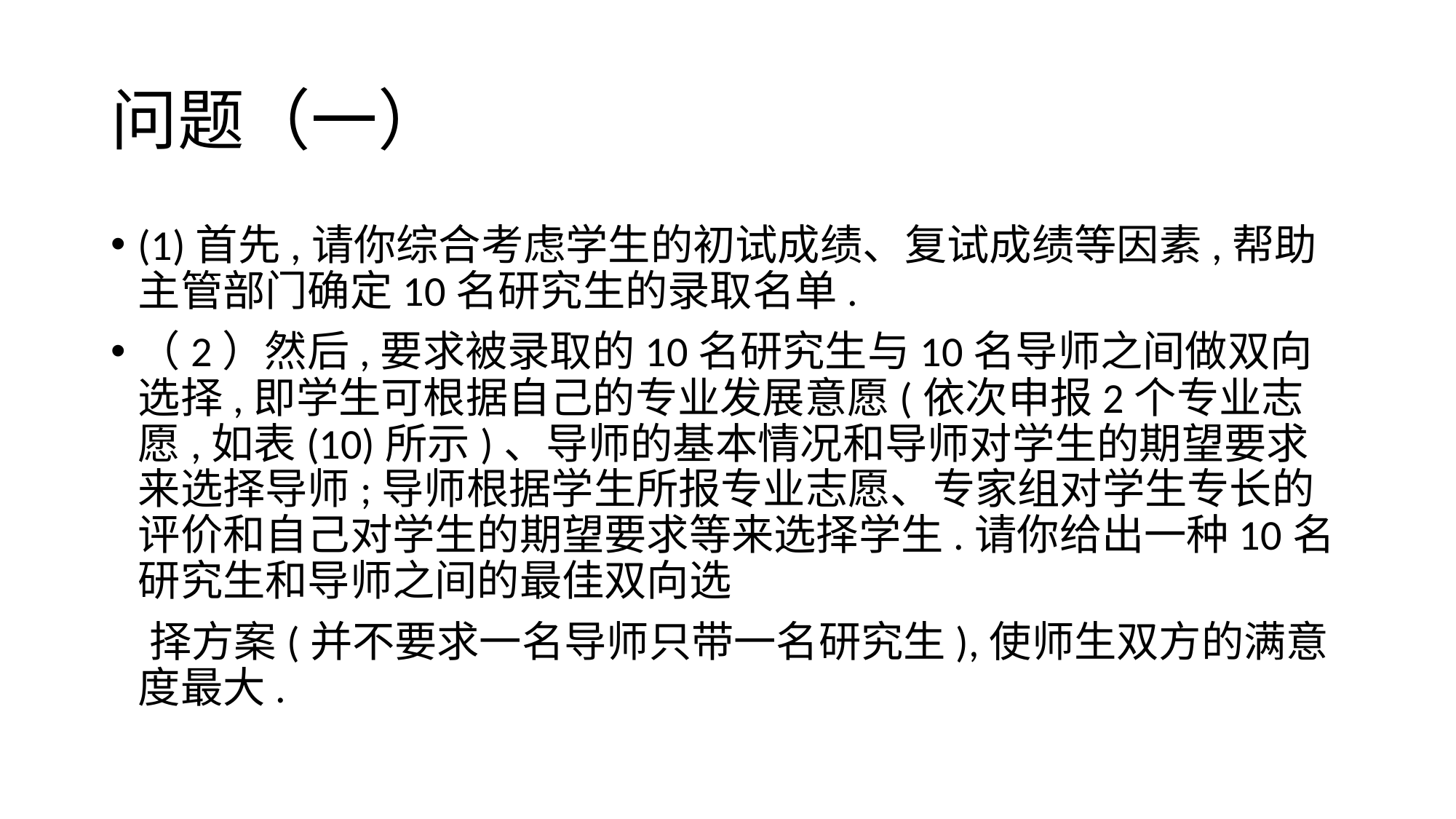

# 问题（一）
(1)首先,请你综合考虑学生的初试成绩、复试成绩等因素,帮助主管部门确定10名研究生的录取名单.
（2）然后,要求被录取的10名研究生与10名导师之间做双向选择,即学生可根据自己的专业发展意愿(依次申报2个专业志愿,如表(10)所示)、导师的基本情况和导师对学生的期望要求来选择导师;导师根据学生所报专业志愿、专家组对学生专长的评价和自己对学生的期望要求等来选择学生.请你给出一种10名研究生和导师之间的最佳双向选
   择方案(并不要求一名导师只带一名研究生),使师生双方的满意度最大.